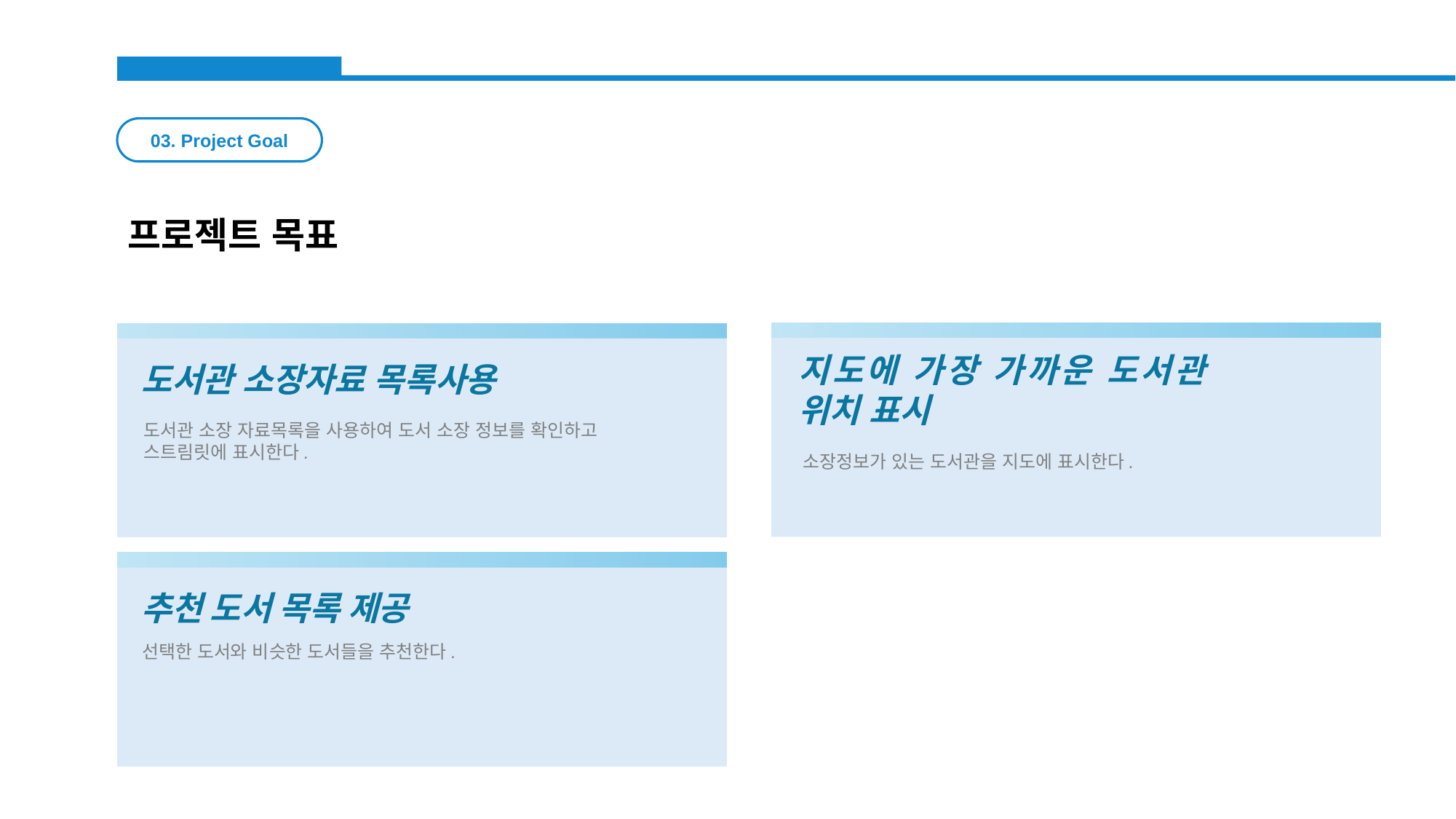

03. Project Goal
프로젝트 목표

도서관 소장자료 목록사용
지도에 가장 가까운 도서관 위치 표시
도서관 소장 자료목록을 사용하여 도서 소장 정보를 확인하고
스트림릿에 표시한다.

소장정보가 있는 도서관을 지도에 표시한다.

추천 도서 목록 제공
선택한 도서와 비슷한 도서들을 추천한다.